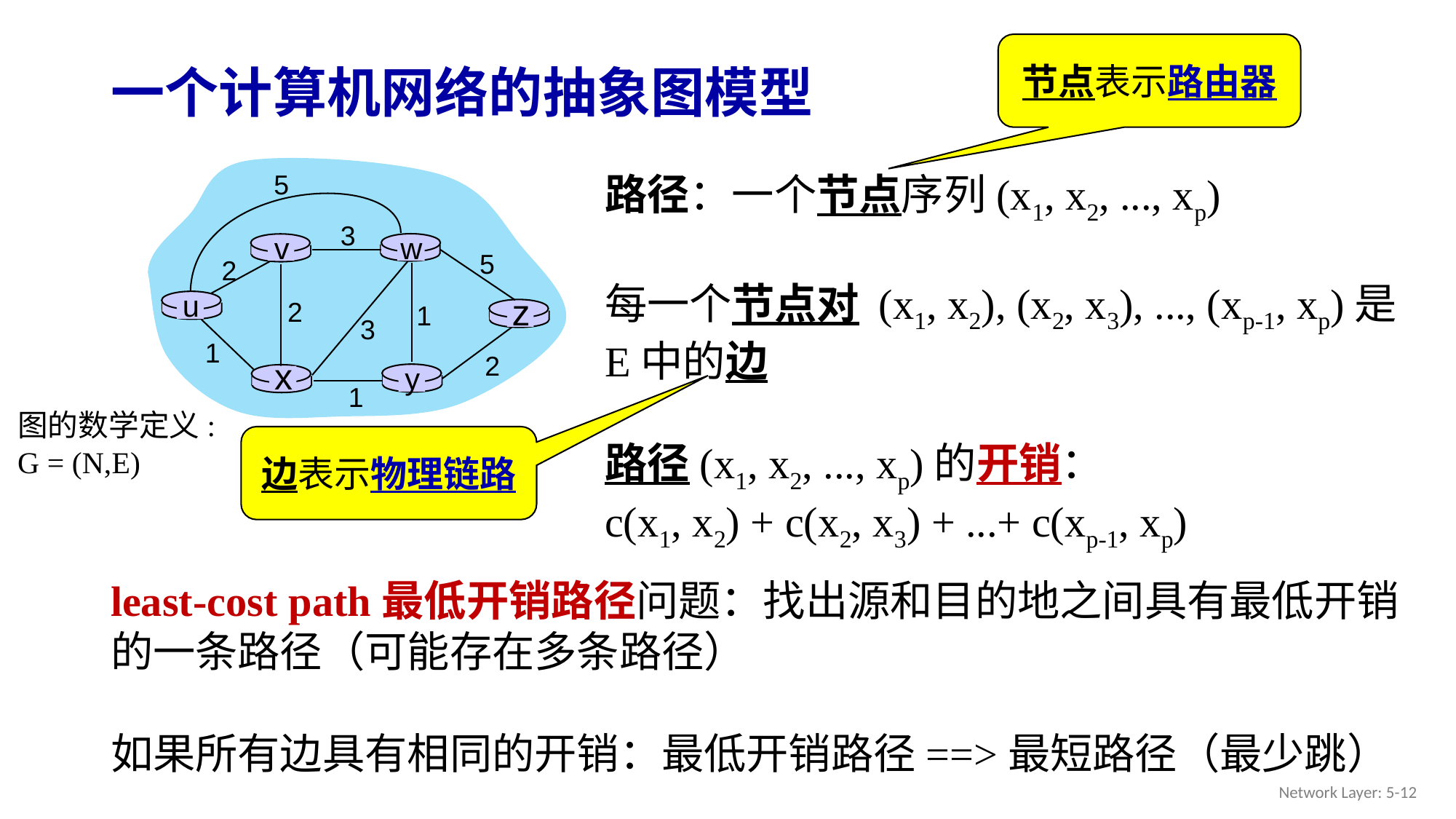

节点表示路由器
# 一个计算机网络的抽象图模型

5

3
v

w

5

2

u

z

2

1

3

1
2
x

y

1

路径：一个节点序列(x1, x2, ..., xp)

每一个节点对 (x1, x2), (x2, x3), ..., (xp-1, xp)是E中的边

路径(x1, x2, ..., xp)的开销：
c(x1, x2) + c(x2, x3) + ...+ c(xp-1, xp)
图的数学定义:
G = (N,E)
边表示物理链路
least-cost path最低开销路径问题：找出源和目的地之间具有最低开销的一条路径（可能存在多条路径）

如果所有边具有相同的开销：最低开销路径==>最短路径（最少跳）
Network Layer: 5-12